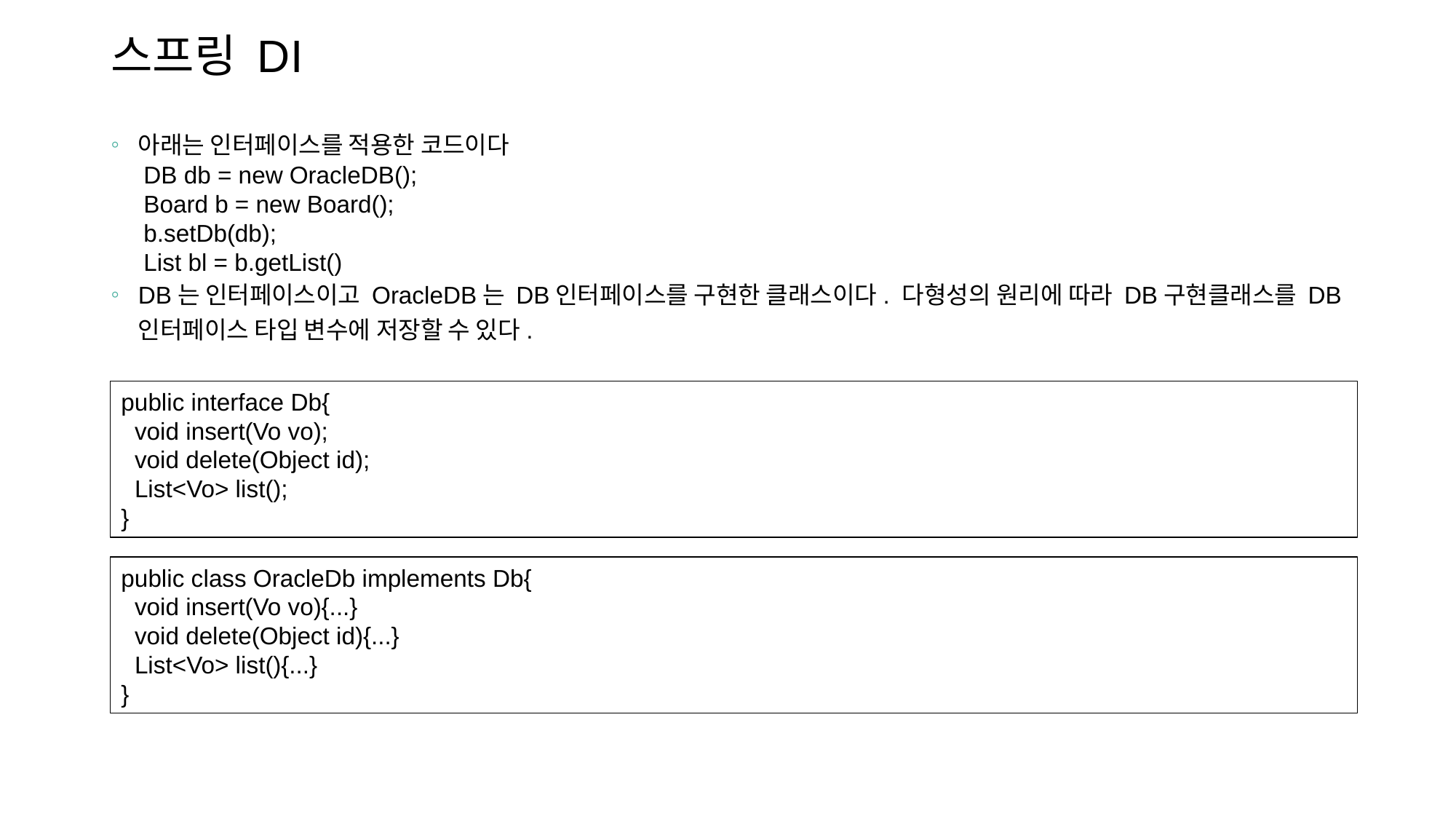

# 스프링 DI
아래는 인터페이스를 적용한 코드이다

DB는 인터페이스이고 OracleDB는 DB인터페이스를 구현한 클래스이다. 다형성의 원리에 따라 DB구현클래스를 DB인터페이스 타입 변수에 저장할 수 있다.
DB db = new OracleDB();
Board b = new Board();
b.setDb(db);
List bl = b.getList()
public interface Db{
  void insert(Vo vo);
  void delete(Object id);
  List<Vo> list();
}
public class OracleDb implements Db{
  void insert(Vo vo){...}
  void delete(Object id){...}
  List<Vo> list(){...}
}